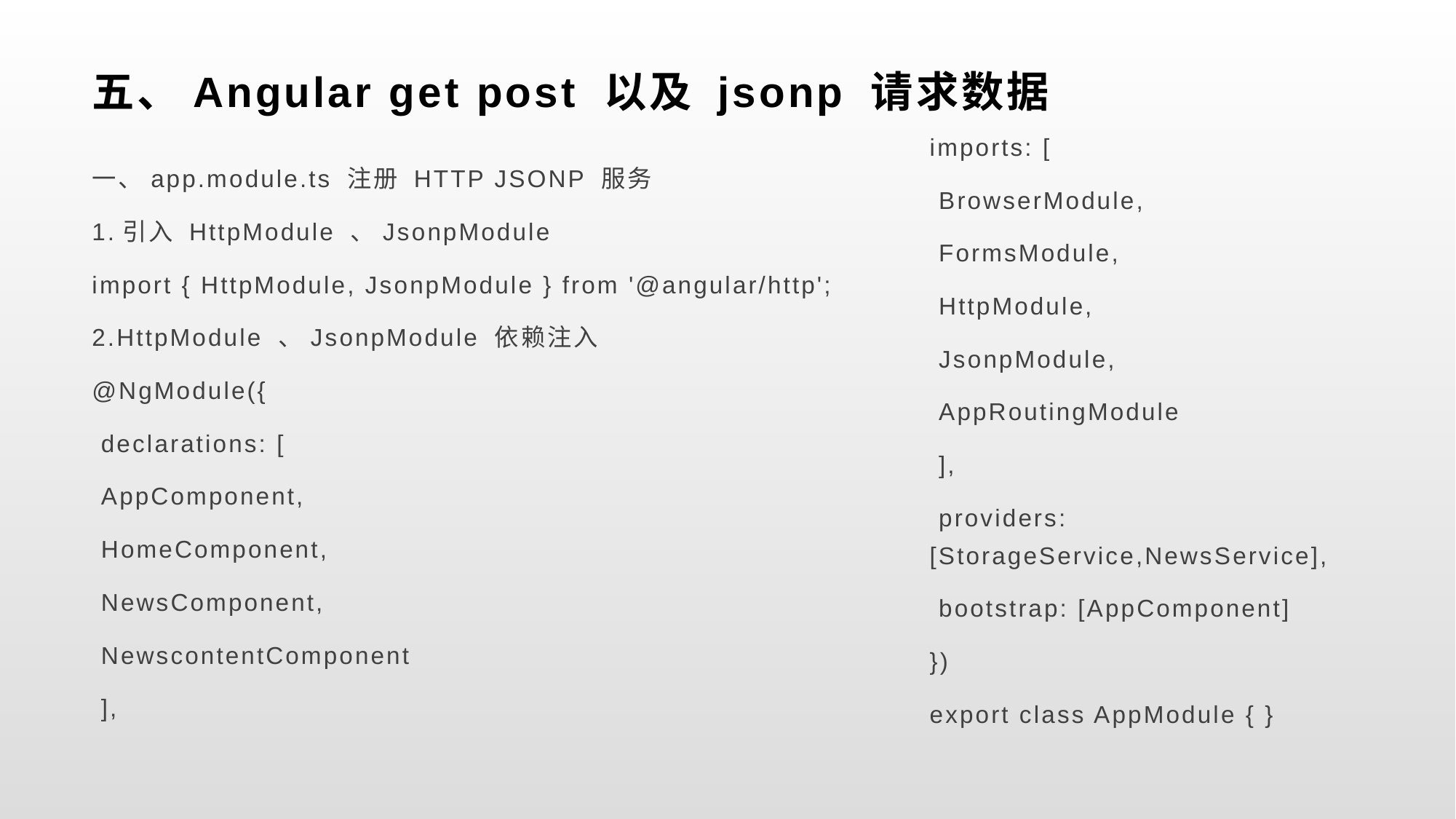

# 五、Angular get post 以及 jsonp 请求数据
imports: [
 BrowserModule,
 FormsModule,
 HttpModule,
 JsonpModule,
 AppRoutingModule
 ],
 providers: [StorageService,NewsService],
 bootstrap: [AppComponent]
})
export class AppModule { }

一、app.module.ts 注册 HTTP JSONP 服务
1.引入 HttpModule 、JsonpModule
import { HttpModule, JsonpModule } from '@angular/http';
2.HttpModule 、JsonpModule 依赖注入
@NgModule({
 declarations: [
 AppComponent,
 HomeComponent,
 NewsComponent,
 NewscontentComponent
 ],